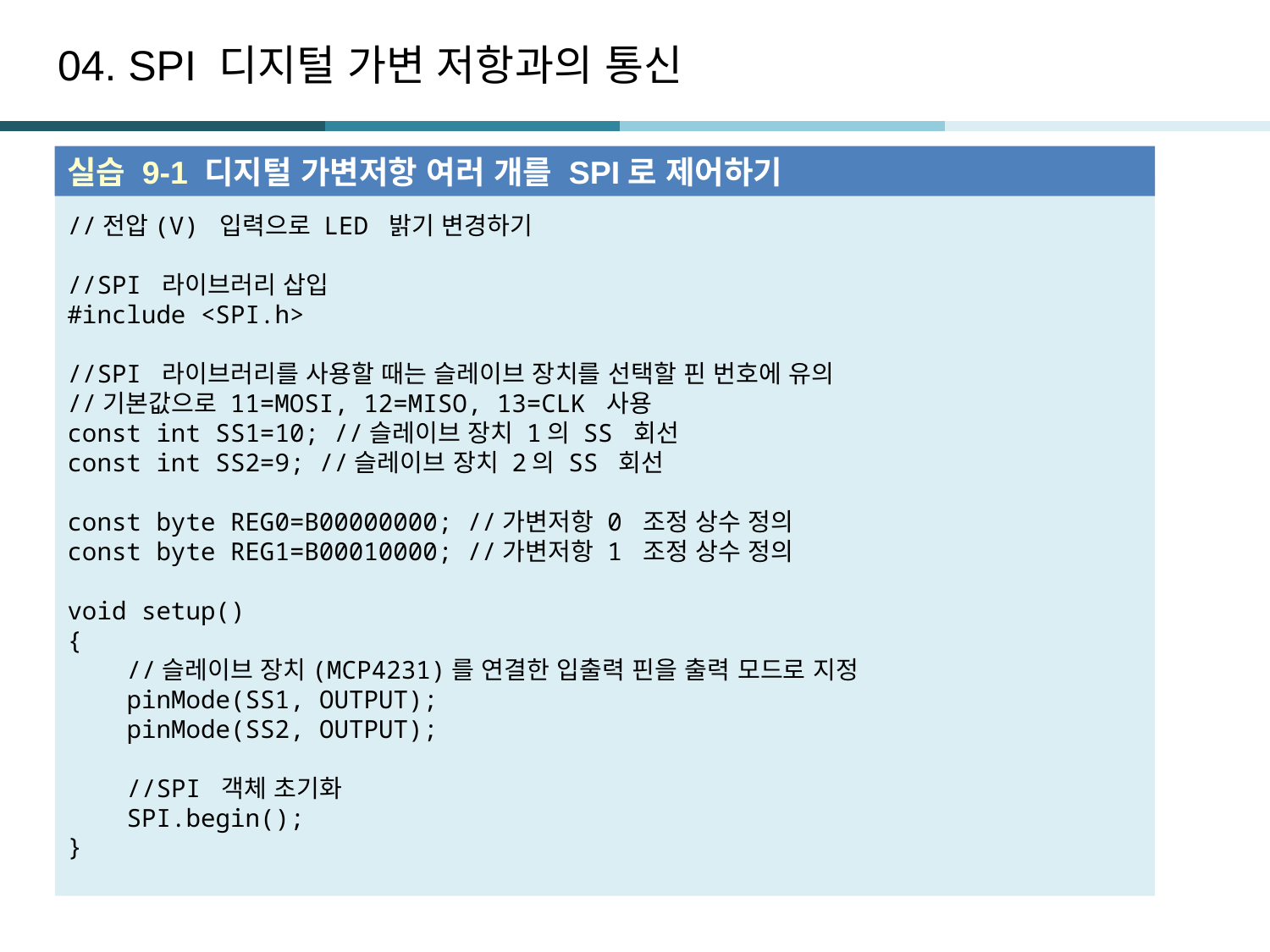

# 04. SPI 디지털 가변 저항과의 통신
실습 9-1 디지털 가변저항 여러 개를 SPI로 제어하기

//전압(V) 입력으로 LED 밝기 변경하기

//SPI 라이브러리 삽입
#include <SPI.h>

//SPI 라이브러리를 사용할 때는 슬레이브 장치를 선택할 핀 번호에 유의
//기본값으로 11=MOSI, 12=MISO, 13=CLK 사용
const int SS1=10; //슬레이브 장치 1의 SS 회선
const int SS2=9; //슬레이브 장치 2의 SS 회선

const byte REG0=B00000000; //가변저항 0 조정 상수 정의
const byte REG1=B00010000; //가변저항 1 조정 상수 정의

void setup()
{
    //슬레이브 장치(MCP4231)를 연결한 입출력 핀을 출력 모드로 지정
    pinMode(SS1, OUTPUT);
    pinMode(SS2, OUTPUT);

    //SPI 객체 초기화
    SPI.begin();
}